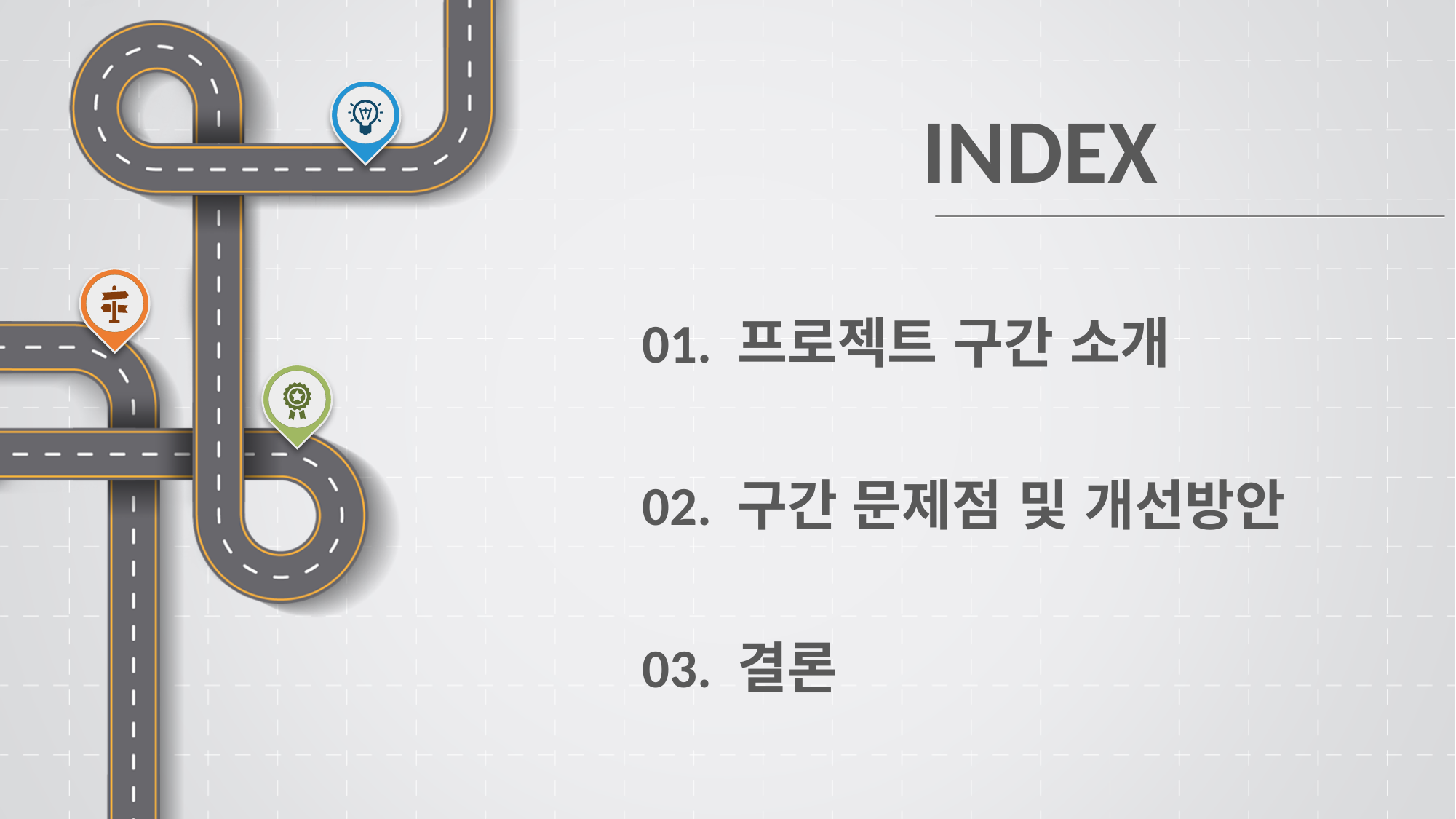

INDEX

01. 프로젝트 구간 소개

02. 구간 문제점 및 개선방안
03. 결론